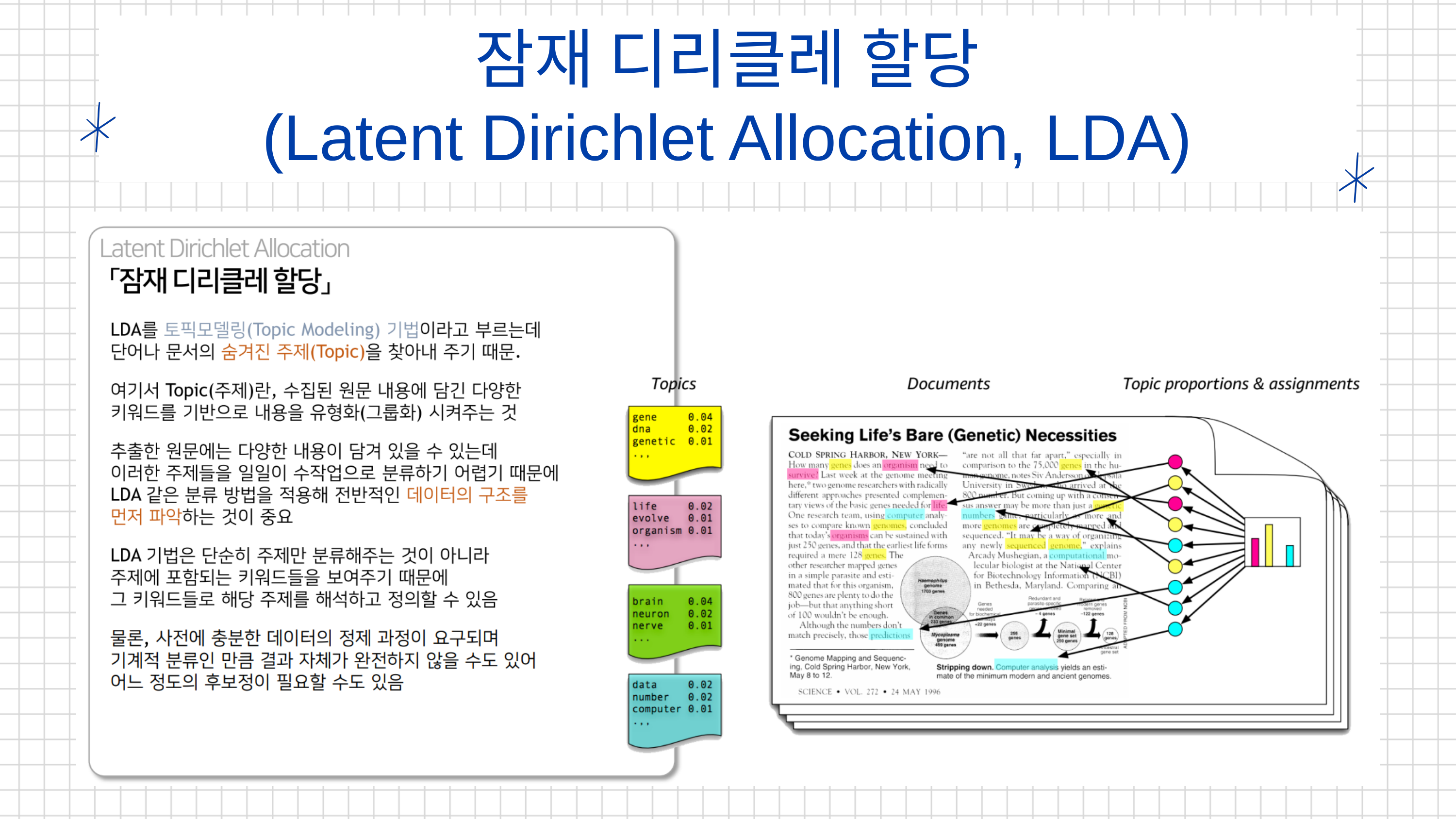

잠재 디리클레 할당
(Latent Dirichlet Allocation, LDA)